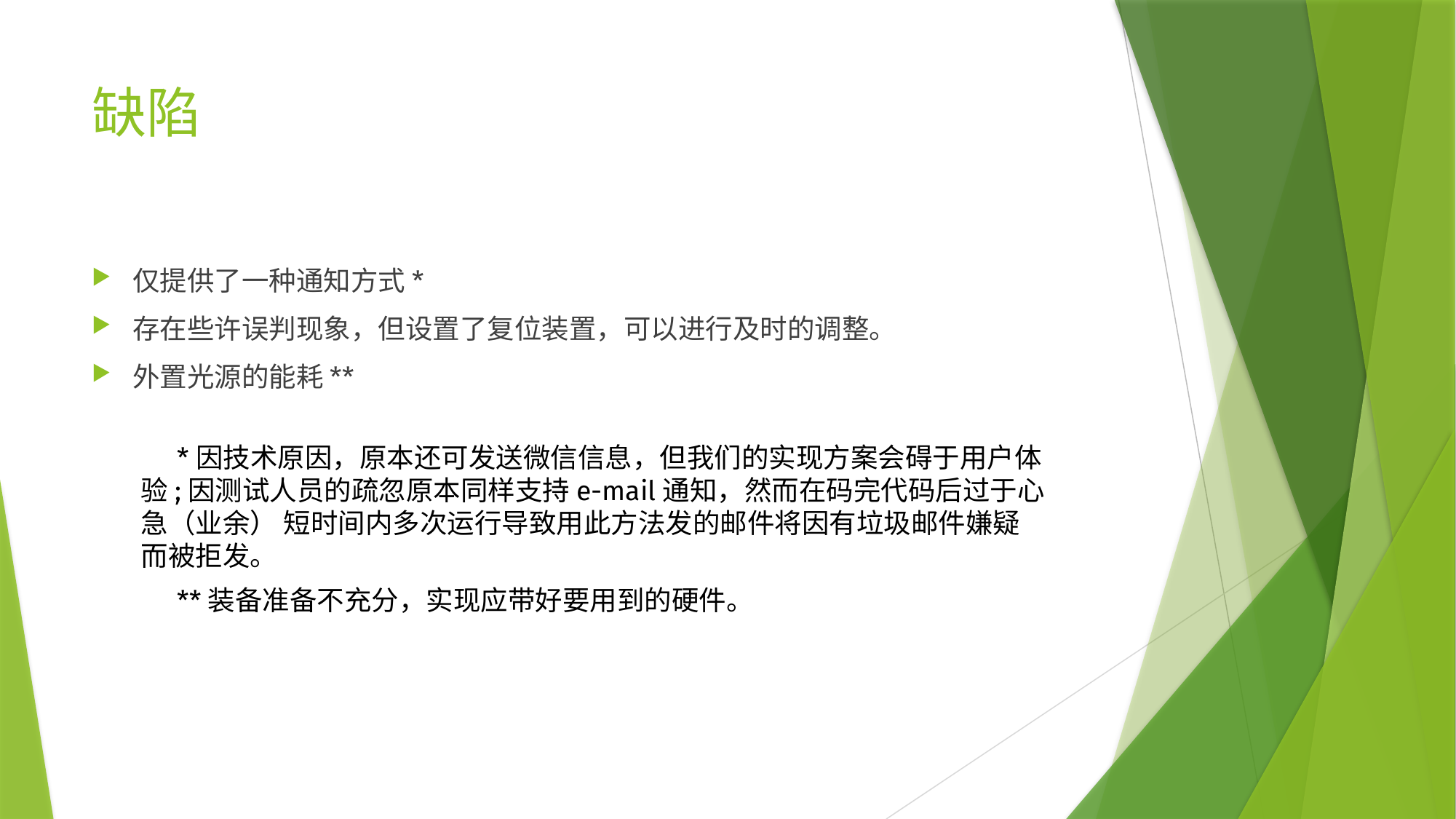

# 缺陷
仅提供了一种通知方式*
存在些许误判现象，但设置了复位装置，可以进行及时的调整。
外置光源的能耗**

     *因技术原因，原本还可发送微信信息，但我们的实现方案会碍于用户体验;因测试人员的疏忽原本同样支持e-mail通知，然而在码完代码后过于心急（业余） 短时间内多次运行导致用此方法发的邮件将因有垃圾邮件嫌疑而被拒发。
     **装备准备不充分，实现应带好要用到的硬件。